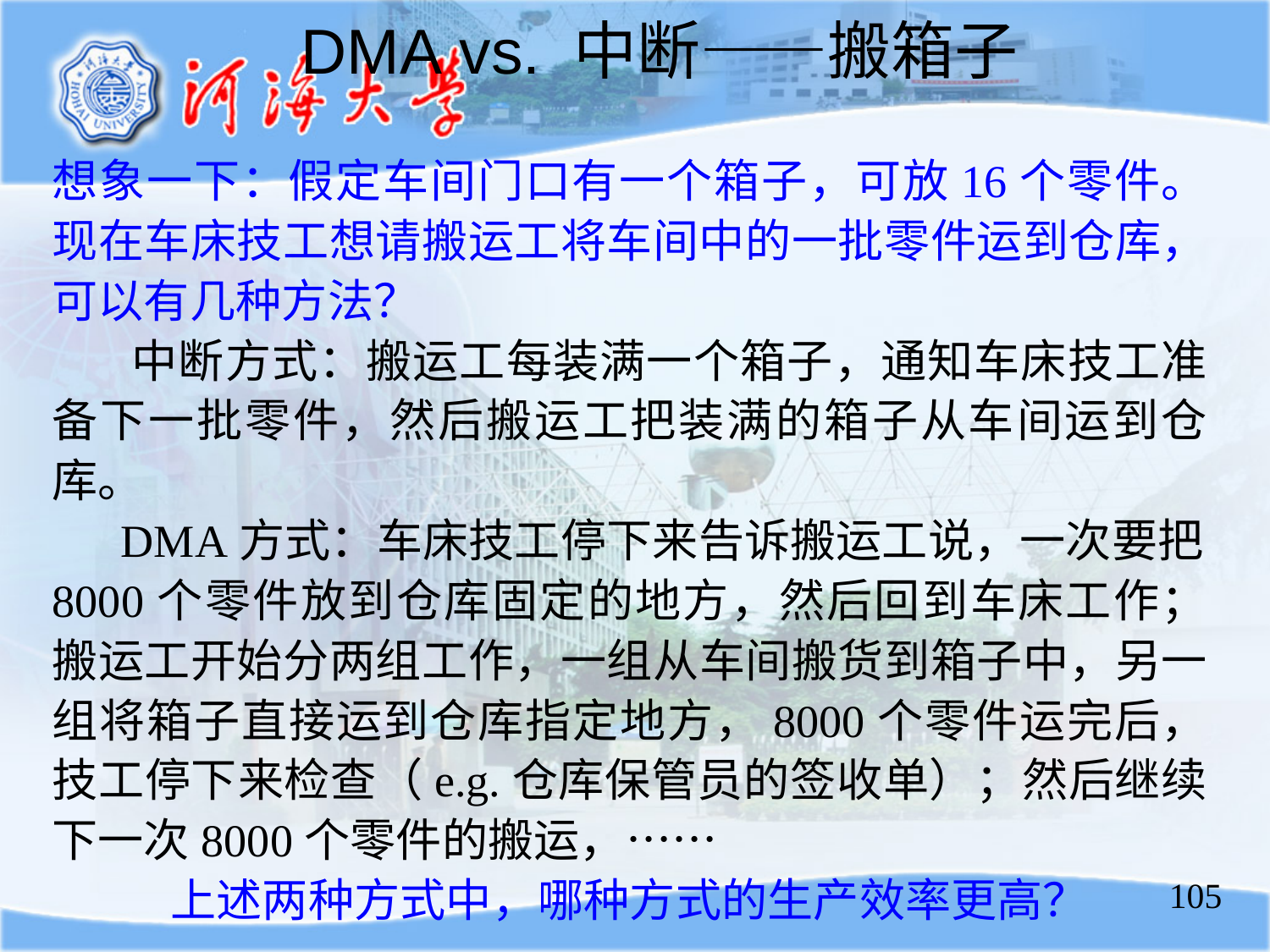

DMA vs. 中断——搬箱子
想象一下：假定车间门口有一个箱子，可放16个零件。现在车床技工想请搬运工将车间中的一批零件运到仓库，可以有几种方法？
      中断方式：搬运工每装满一个箱子，通知车床技工准备下一批零件，然后搬运工把装满的箱子从车间运到仓库。
      DMA方式：车床技工停下来告诉搬运工说，一次要把8000个零件放到仓库固定的地方，然后回到车床工作；搬运工开始分两组工作，一组从车间搬货到箱子中，另一组将箱子直接运到仓库指定地方，8000个零件运完后，技工停下来检查（e.g.仓库保管员的签收单）；然后继续下一次8000个零件的搬运，……
上述两种方式中，哪种方式的生产效率更高？
105